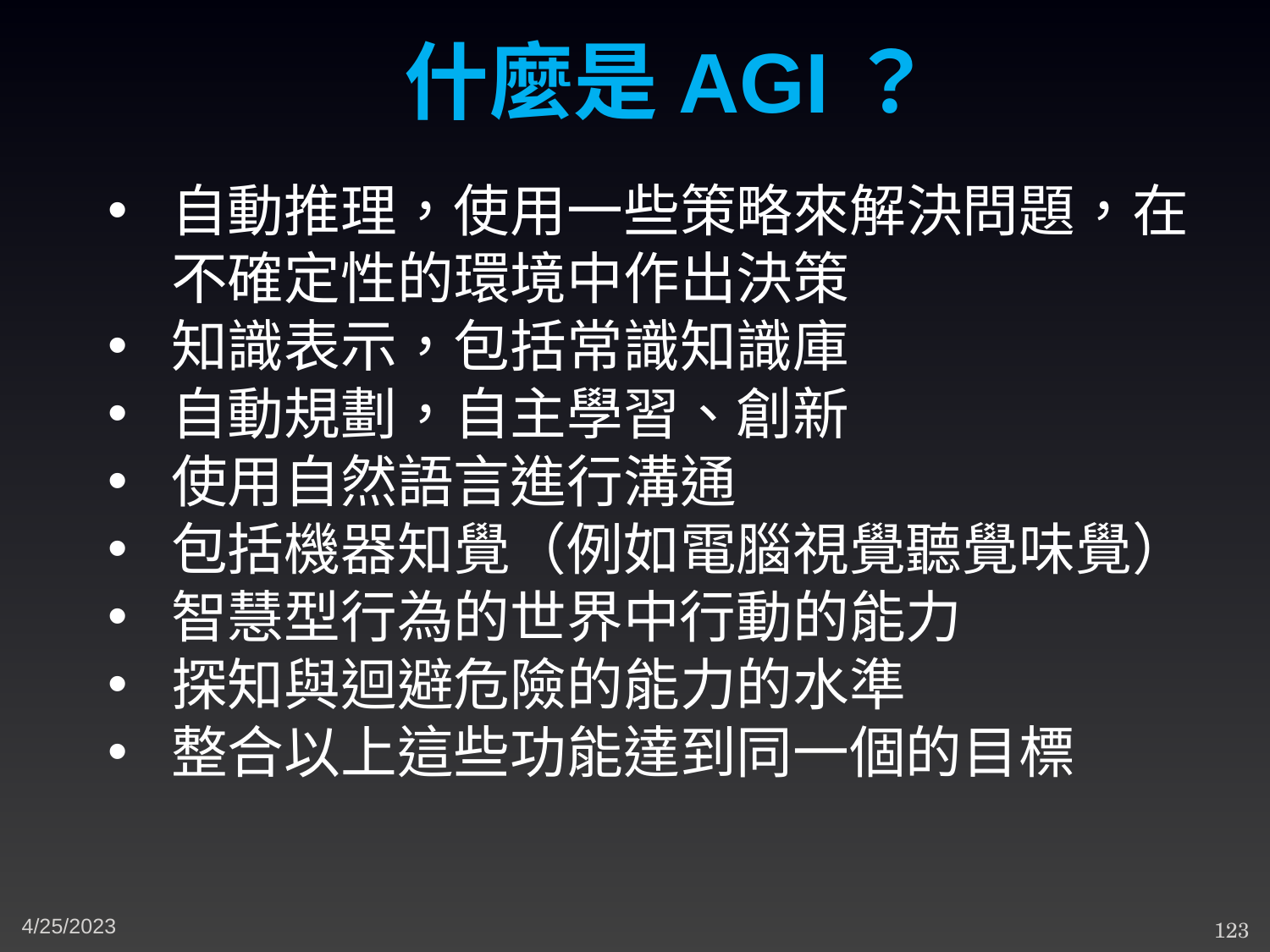

什麼是AGI？
自動推理，使用一些策略來解決問題，在不確定性的環境中作出決策
知識表示，包括常識知識庫
自動規劃，自主學習、創新
使用自然語言進行溝通
包括機器知覺（例如電腦視覺聽覺味覺）
智慧型行為的世界中行動的能力
探知與迴避危險的能力的水準
整合以上這些功能達到同一個的目標
4/25/2023
123